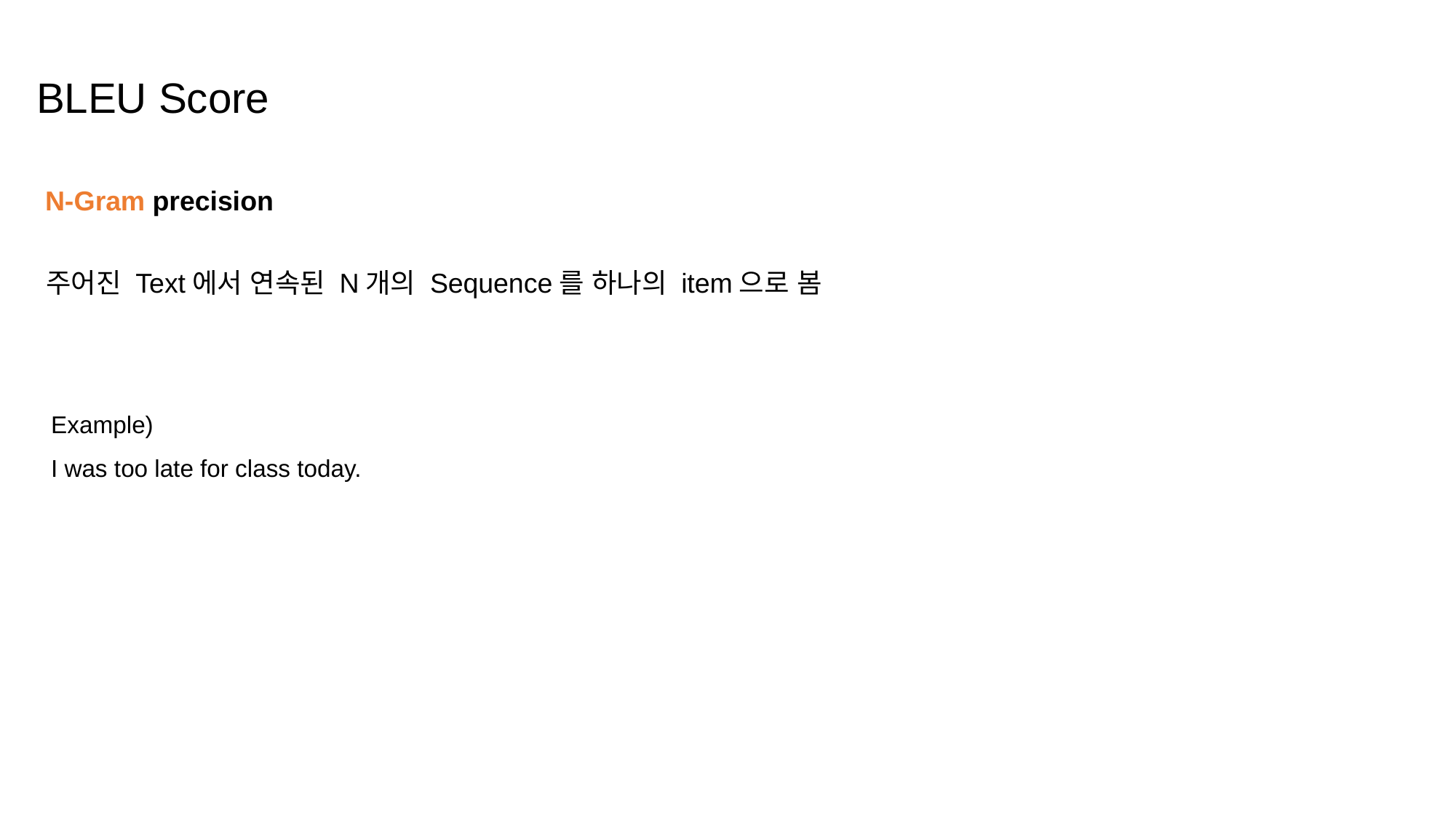

BLEU Score
N-Gram precision
주어진 Text에서 연속된 N개의 Sequence를 하나의 item으로 봄
Example)
I was too late for class today.